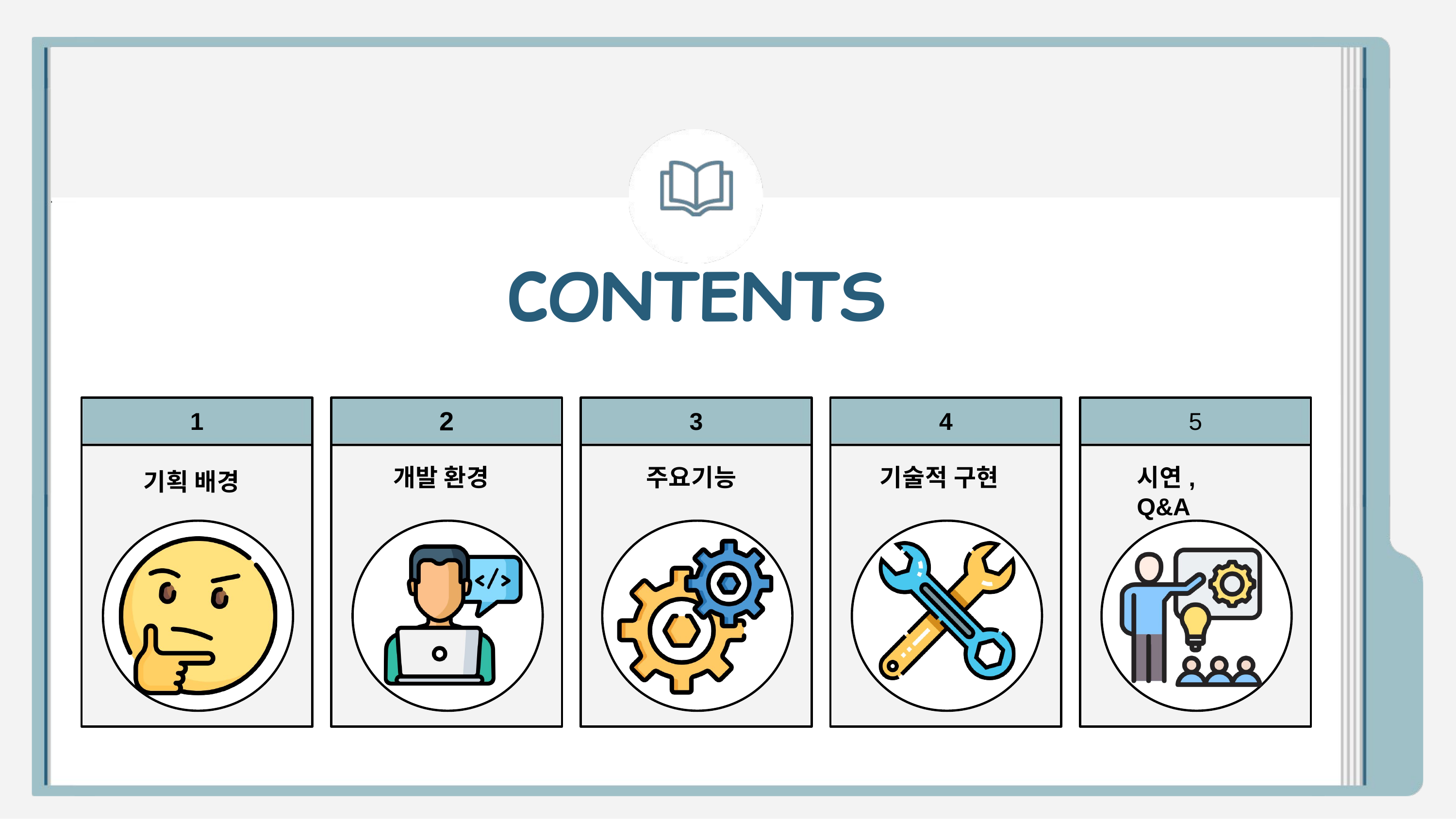

# CONTENTS

2
1
3
4
5

개발 환경
주요기능
기술적 구현
시연, Q&A
기획 배경